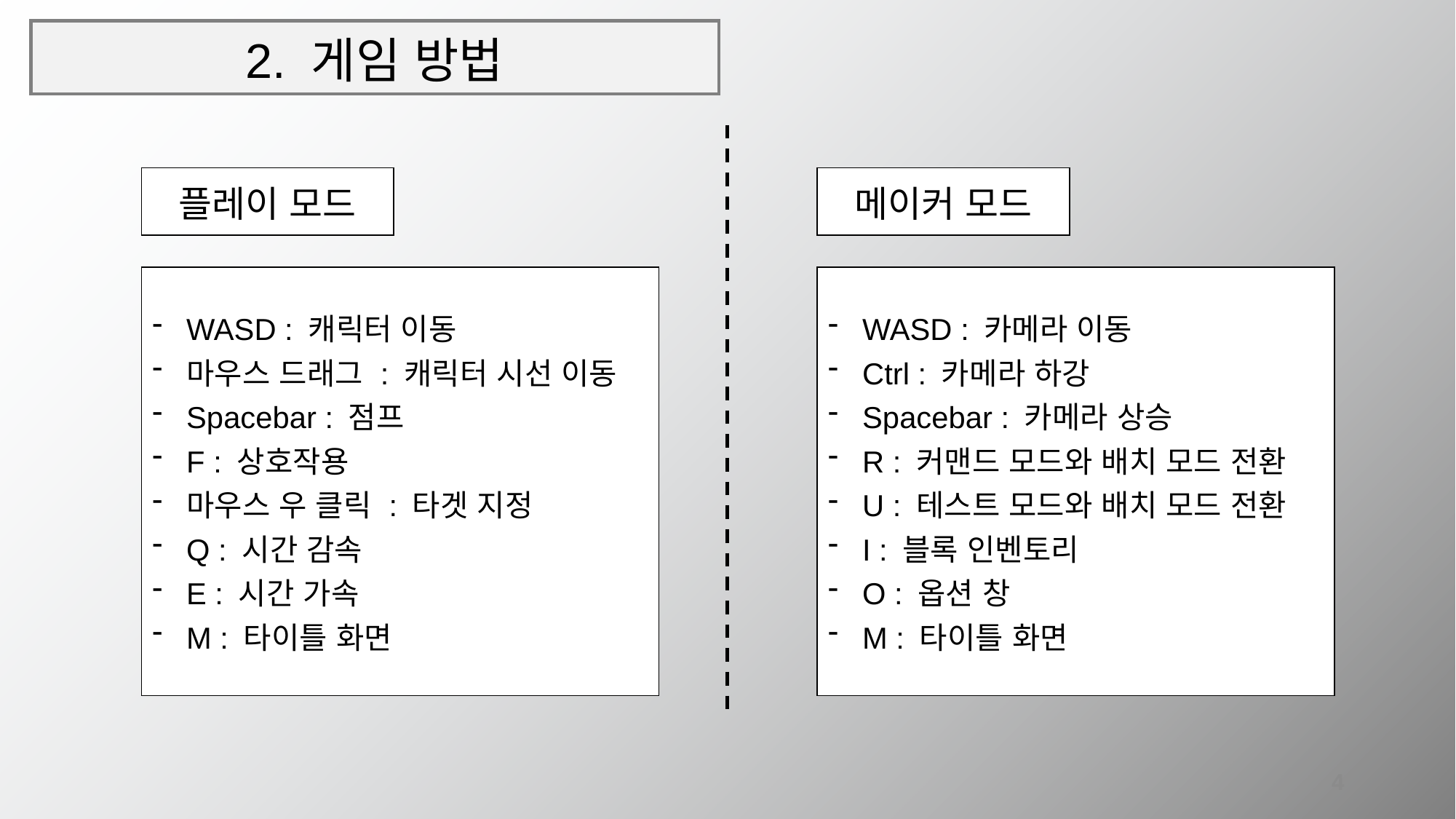

# 2. 게임 방법
| 플레이 모드 |
| --- |
| 메이커 모드 |
| --- |
| WASD : 캐릭터 이동 마우스 드래그 : 캐릭터 시선 이동 Spacebar : 점프 F : 상호작용 마우스 우 클릭 : 타겟 지정 Q : 시간 감속 E : 시간 가속 M : 타이틀 화면 |
| --- |
| WASD : 카메라 이동 Ctrl : 카메라 하강 Spacebar : 카메라 상승 R : 커맨드 모드와 배치 모드 전환 U : 테스트 모드와 배치 모드 전환 I : 블록 인벤토리 O : 옵션 창 M : 타이틀 화면 |
| --- |
4